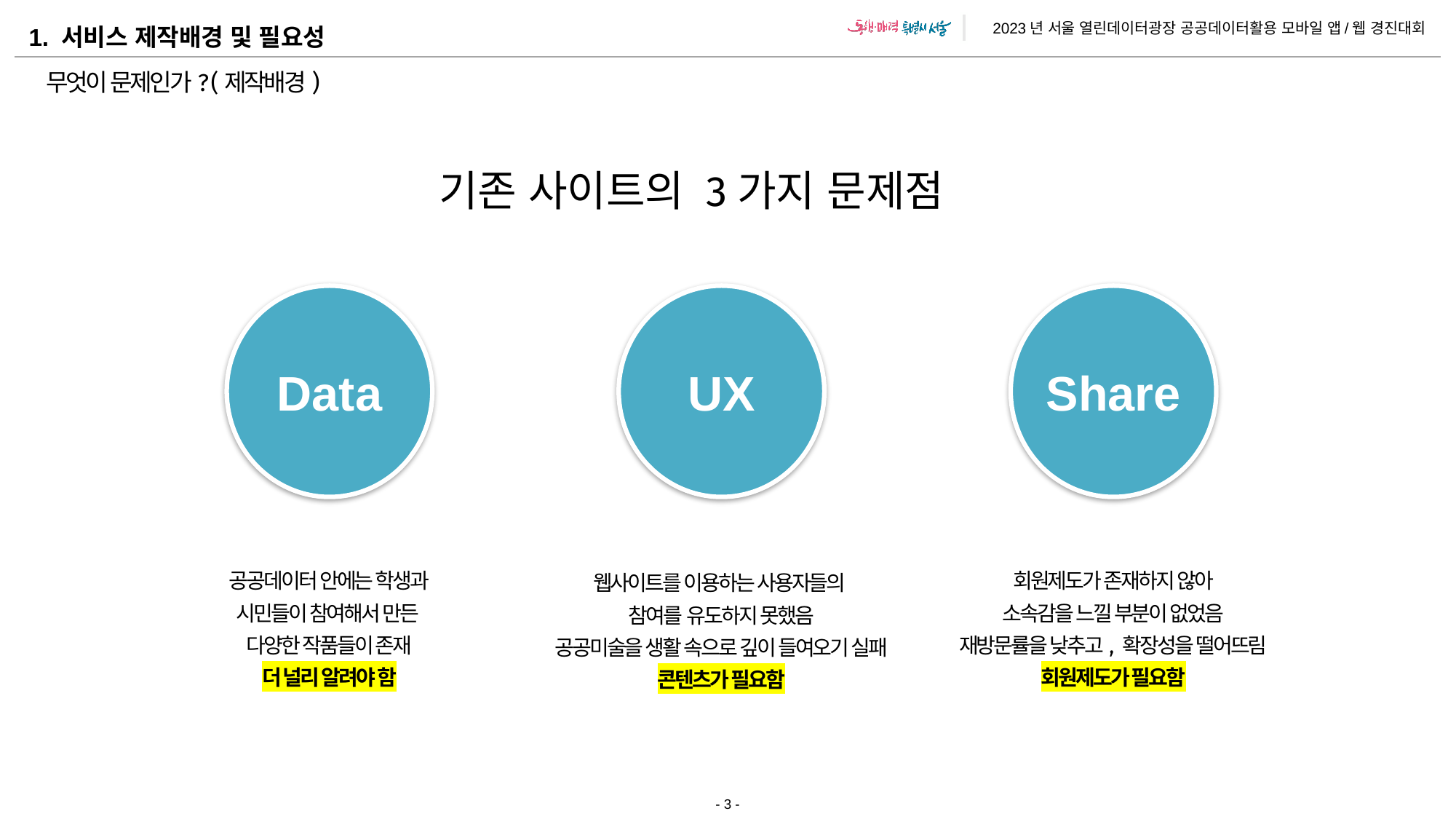

무엇이 문제인가? (제작배경)
기존 사이트의 3가지 문제점
Data
UX
Share
공공데이터 안에는 학생과
시민들이 참여해서 만든
다양한 작품들이 존재
더 널리 알려야 함

회원제도가 존재하지 않아
소속감을 느낄 부분이 없었음
재방문률을 낮추고, 확장성을 떨어뜨림
회원제도가 필요함
웹사이트를 이용하는 사용자들의
참여를 유도하지 못했음
공공미술을 생활 속으로 깊이 들여오기 실패
콘텐츠가 필요함